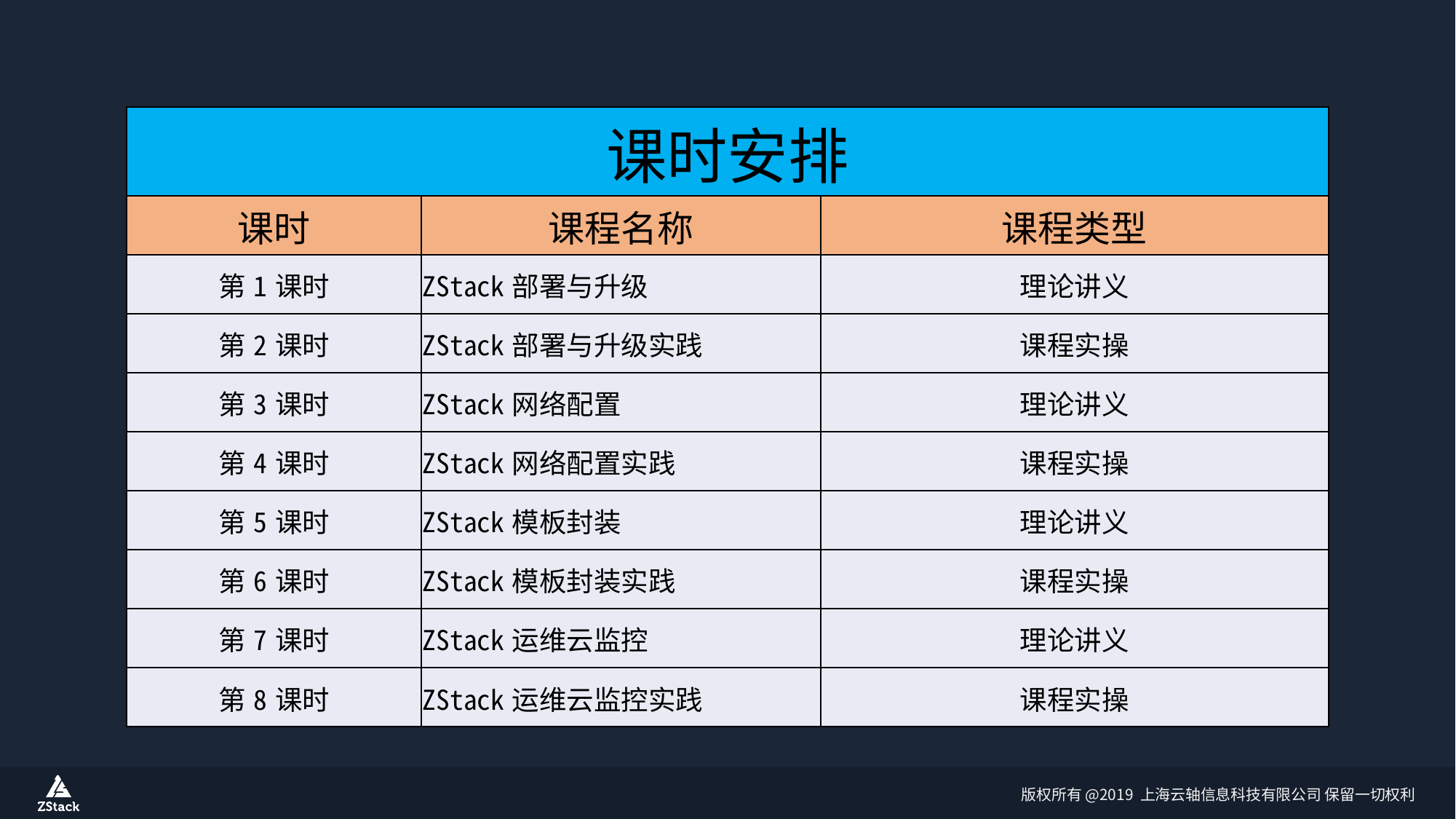

| 课时安排 |  |  |
| --- | --- | --- |
| 课时 | 课程名称 | 课程类型 |
| 第1课时 | ZStack部署与升级 | 理论讲义 |
| 第2课时 | ZStack部署与升级实践 | 课程实操 |
| 第3课时 | ZStack网络配置 | 理论讲义 |
| 第4课时 | ZStack网络配置实践 | 课程实操 |
| 第5课时 | ZStack模板封装 | 理论讲义 |
| 第6课时 | ZStack模板封装实践 | 课程实操 |
| 第7课时 | ZStack运维云监控 | 理论讲义 |
| 第8课时 | ZStack运维云监控实践 | 课程实操 |